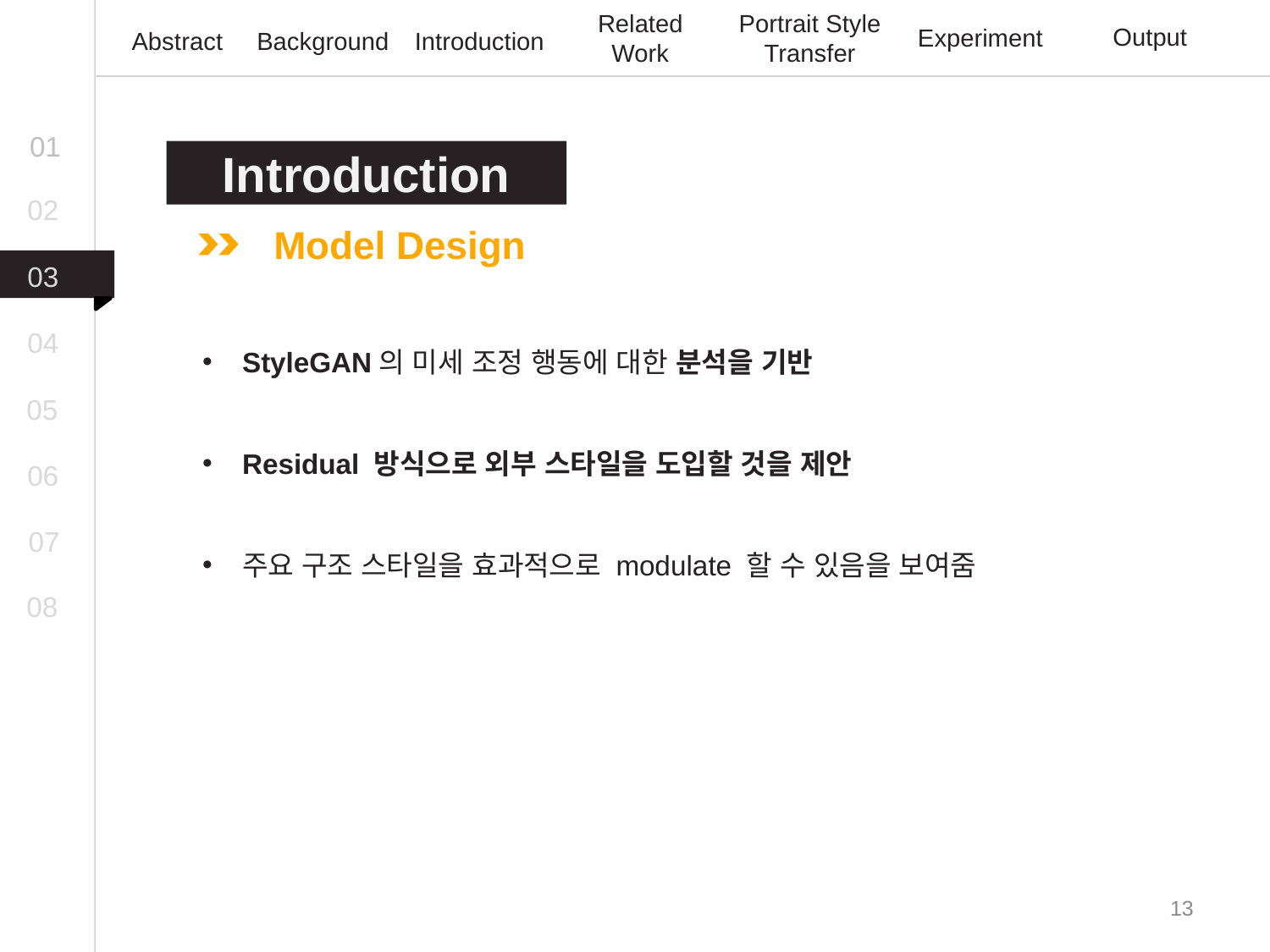

Related Work
Portrait Style Transfer
Output
Experiment
Abstract
Background
Introduction
01
Introduction

02
Model Design

03

04
StyleGAN의 미세 조정 행동에 대한 분석을 기반
05
Residual 방식으로 외부 스타일을 도입할 것을 제안
06
07
주요 구조 스타일을 효과적으로 modulate 할 수 있음을 보여줌
08
13